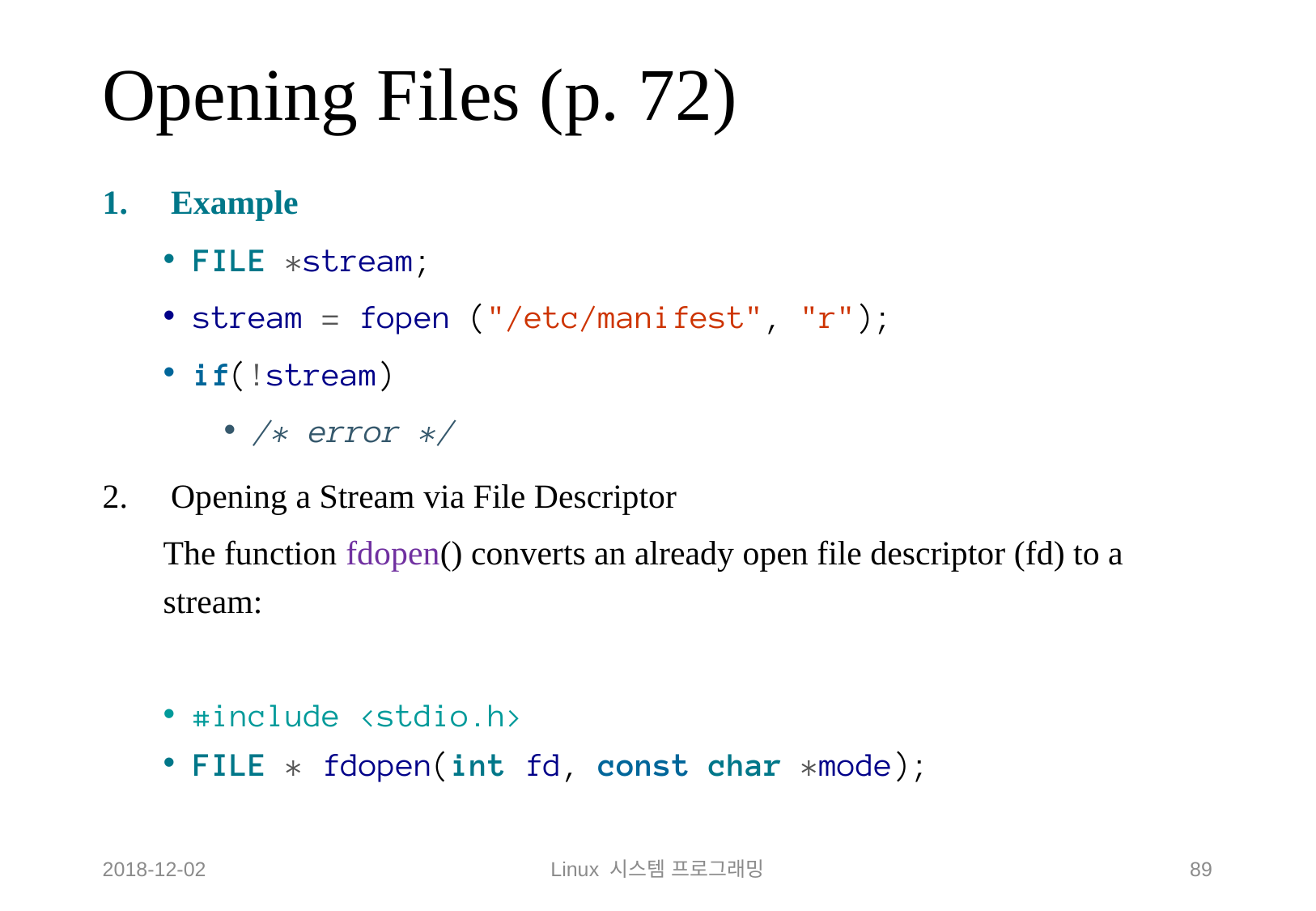

# Opening Files (p. 72)
Example
FILE *stream;
stream = fopen ("/etc/manifest", "r");
if(!stream)
/* error */
Opening a Stream via File Descriptor
The function fdopen() converts an already open file descriptor (fd) to a stream:

#include <stdio.h>
FILE * fdopen(int fd, const char *mode);
2018-12-02
Linux 시스템 프로그래밍
89